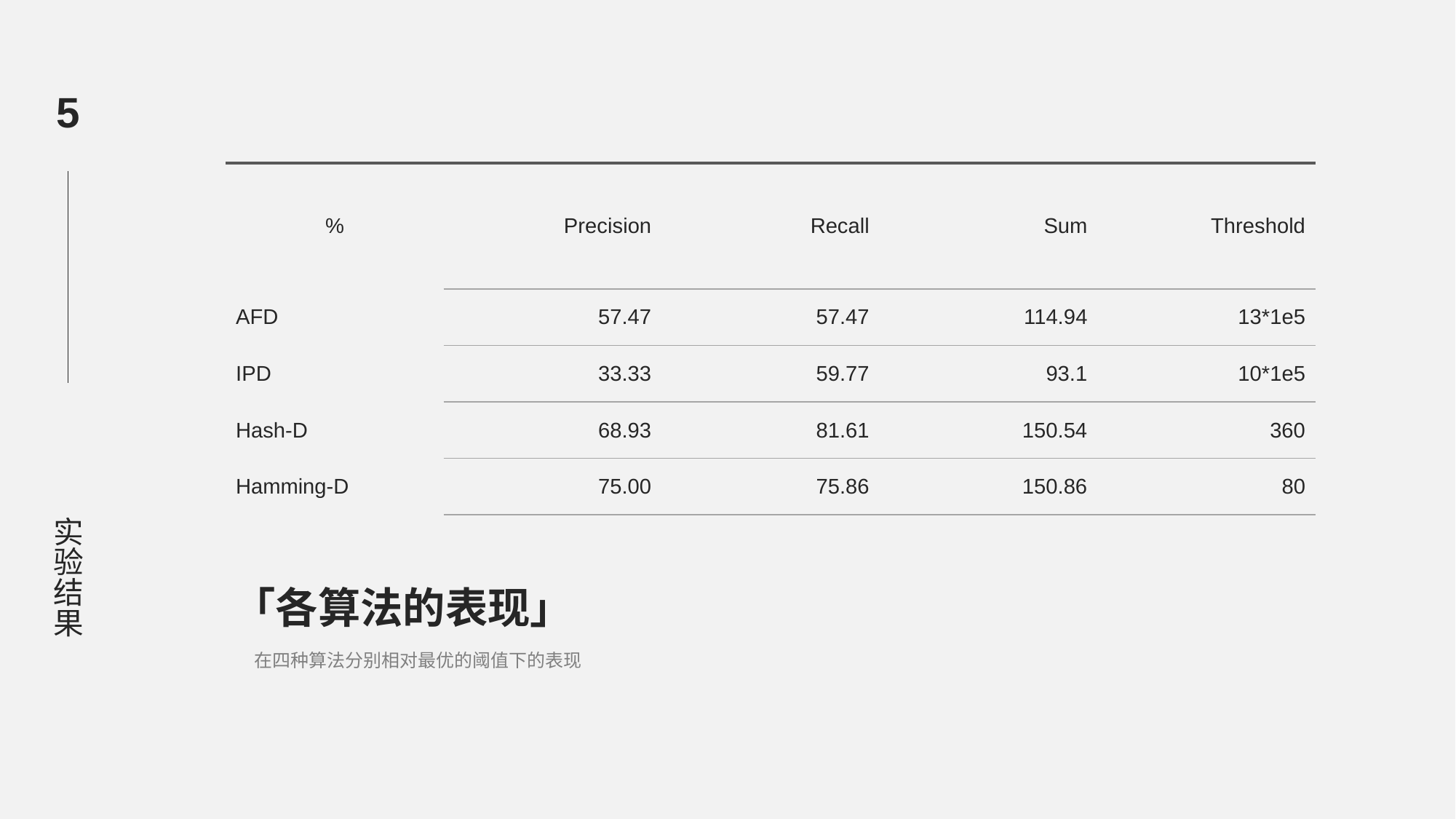

5
| % | Precision | Recall | Sum | Threshold |
| --- | --- | --- | --- | --- |
| AFD | 57.47 | 57.47 | 114.94 | 13\*1e5 |
| IPD | 33.33 | 59.77 | 93.1 | 10\*1e5 |
| Hash-D | 68.93 | 81.61 | 150.54 | 360 |
| Hamming-D | 75.00 | 75.86 | 150.86 | 80 |
实验结果
「各算法的表现」
在四种算法分别相对最优的阈值下的表现